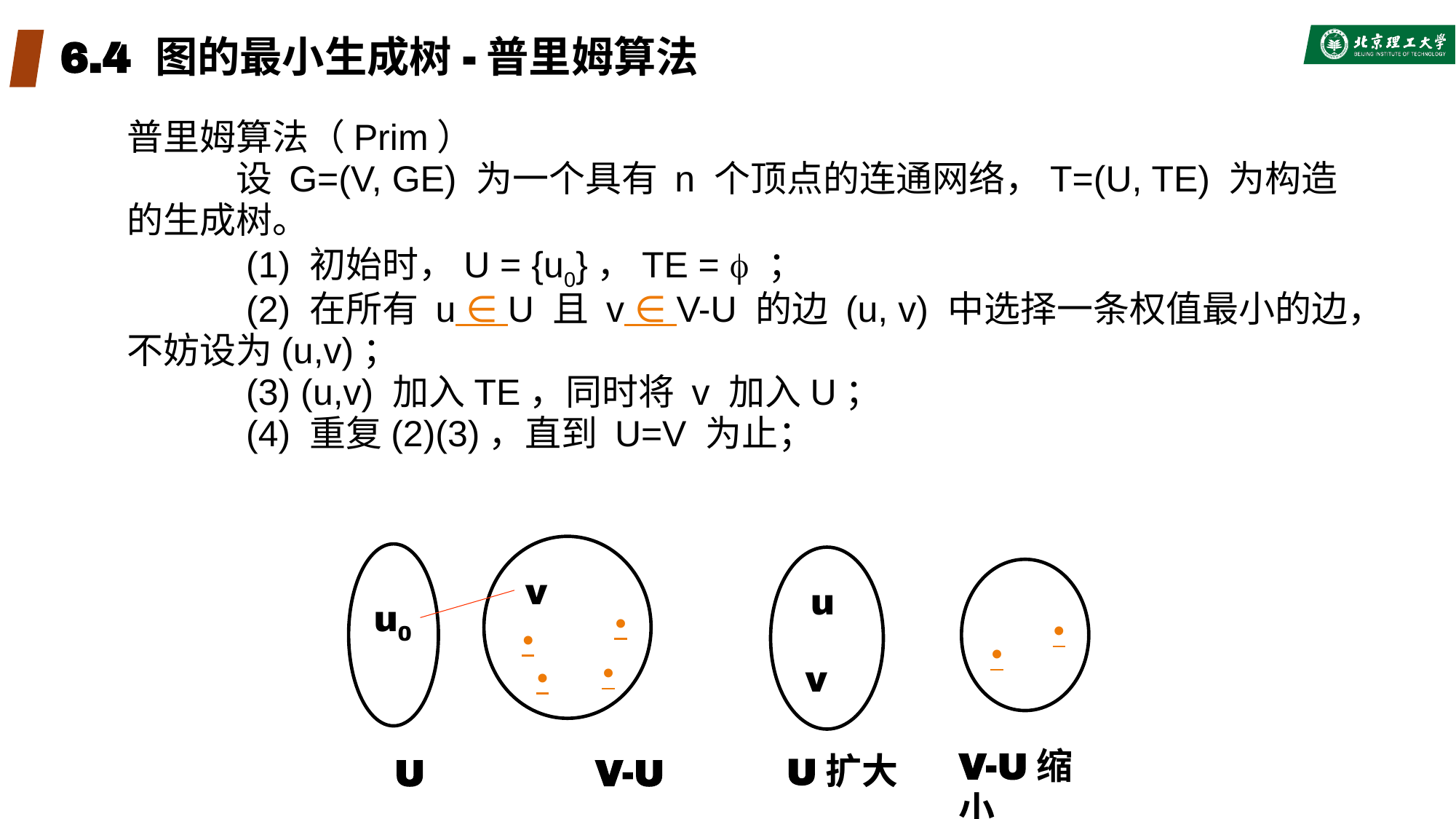

# 6.4 图的最小生成树-普里姆算法
普里姆算法（Prim）
	设 G=(V, GE) 为一个具有 n 个顶点的连通网络，T=(U, TE) 为构造的生成树。
	 (1) 初始时，U = {u0}，TE = φ ；
	 (2) 在所有 u ∈ U 且 v ∈ V-U 的边 (u, v) 中选择一条权值最小的边，不妨设为(u,v)；
	 (3) (u,v) 加入TE，同时将 v 加入U；
	 (4) 重复(2)(3)，直到 U=V 为止；

v
u
u0
•
•
•
•
•
•
v
V-U缩小
U扩大
U
V-U